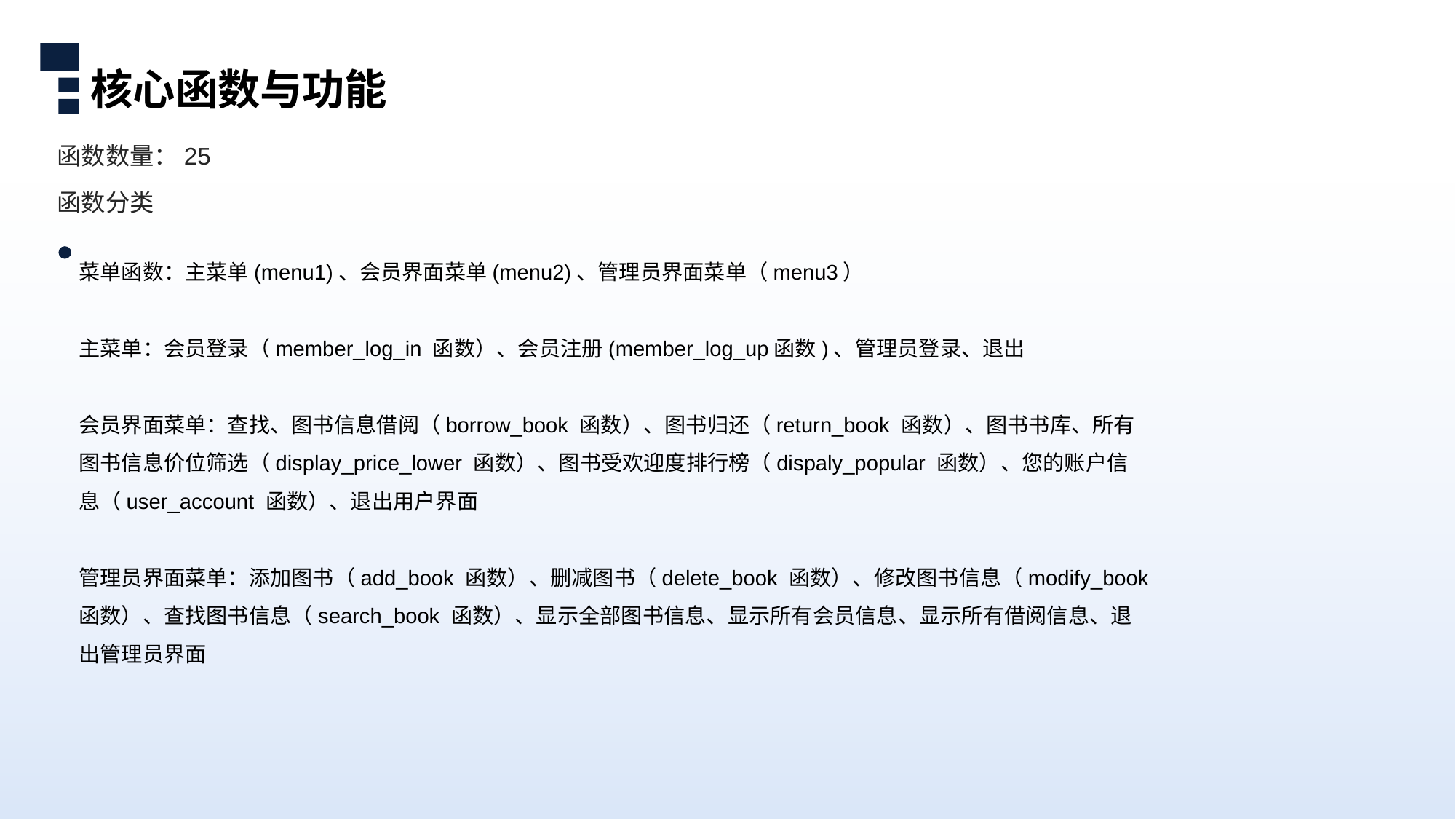

核心函数与功能

函数数量：25
函数分类

菜单函数：主菜单(menu1)、会员界面菜单(menu2)、管理员界面菜单（menu3）

主菜单：会员登录（member_log_in 函数）、会员注册(member_log_up函数)、管理员登录、退出

会员界面菜单：查找、图书信息借阅（borrow_book 函数）、图书归还（return_book 函数）、图书书库、所有图书信息价位筛选（display_price_lower 函数）、图书受欢迎度排行榜（dispaly_popular 函数）、您的账户信息（user_account 函数）、退出用户界面

管理员界面菜单：添加图书（add_book 函数）、删减图书（delete_book 函数）、修改图书信息（modify_book 函数）、查找图书信息（search_book 函数）、显示全部图书信息、显示所有会员信息、显示所有借阅信息、退出管理员界面